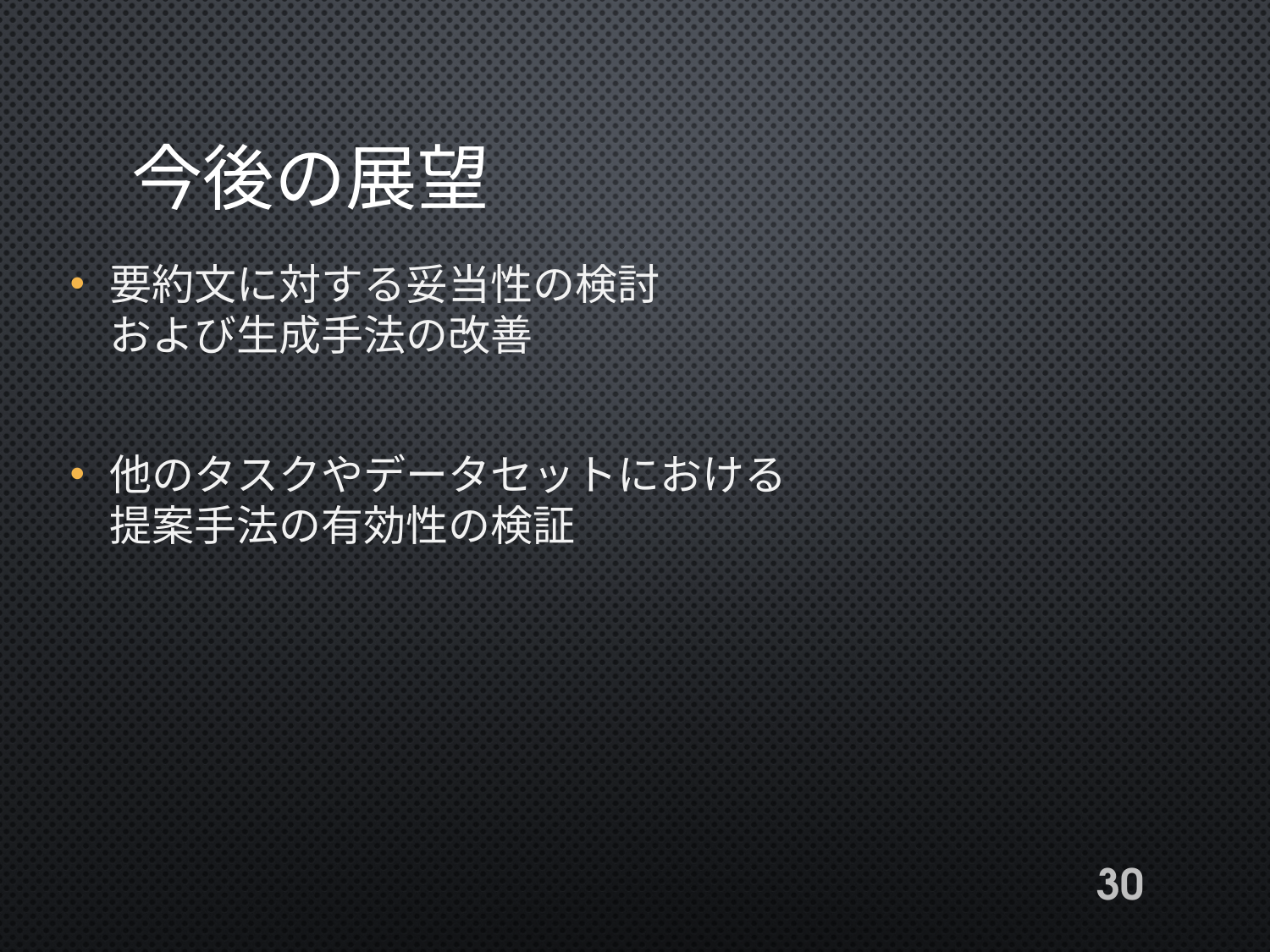

# 今後の展望
要約文に対する妥当性の検討
および生成手法の改善

他のタスクやデータセットにおける
提案手法の有効性の検証

30